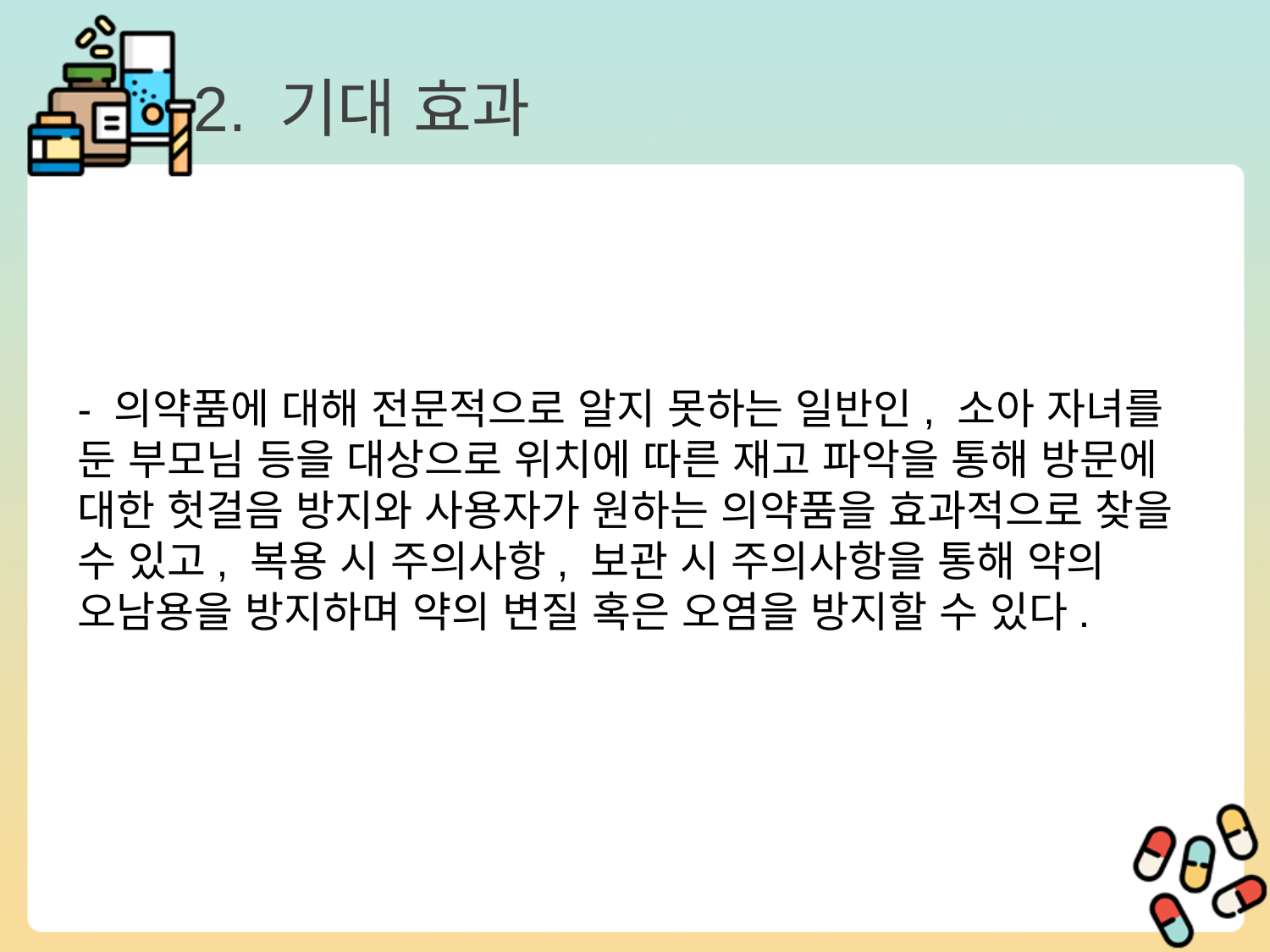

# 2. 기대 효과
- 의약품에 대해 전문적으로 알지 못하는 일반인, 소아 자녀를 둔 부모님 등을 대상으로 위치에 따른 재고 파악을 통해 방문에 대한 헛걸음 방지와 사용자가 원하는 의약품을 효과적으로 찾을 수 있고, 복용 시 주의사항, 보관 시 주의사항을 통해 약의 오남용을 방지하며 약의 변질 혹은 오염을 방지할 수 있다.